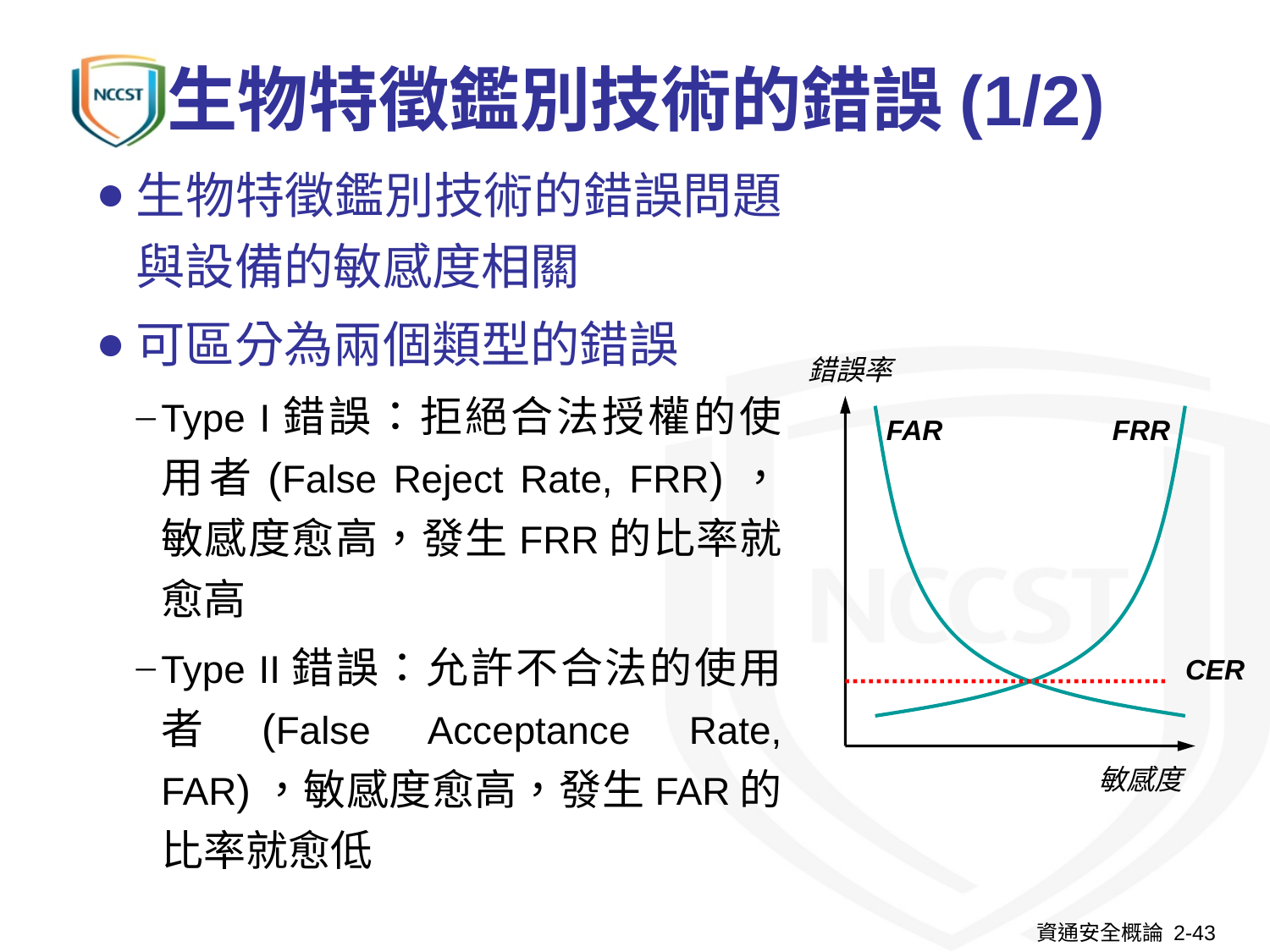

# 生物特徵鑑別技術的錯誤(1/2)
生物特徵鑑別技術的錯誤問題與設備的敏感度相關
可區分為兩個類型的錯誤
Type I錯誤：拒絕合法授權的使用者(False Reject Rate, FRR)，敏感度愈高，發生FRR的比率就愈高
Type II錯誤：允許不合法的使用者(False Acceptance Rate, FAR)，敏感度愈高，發生FAR的比率就愈低
錯誤率

FAR
FRR
CER

敏感度